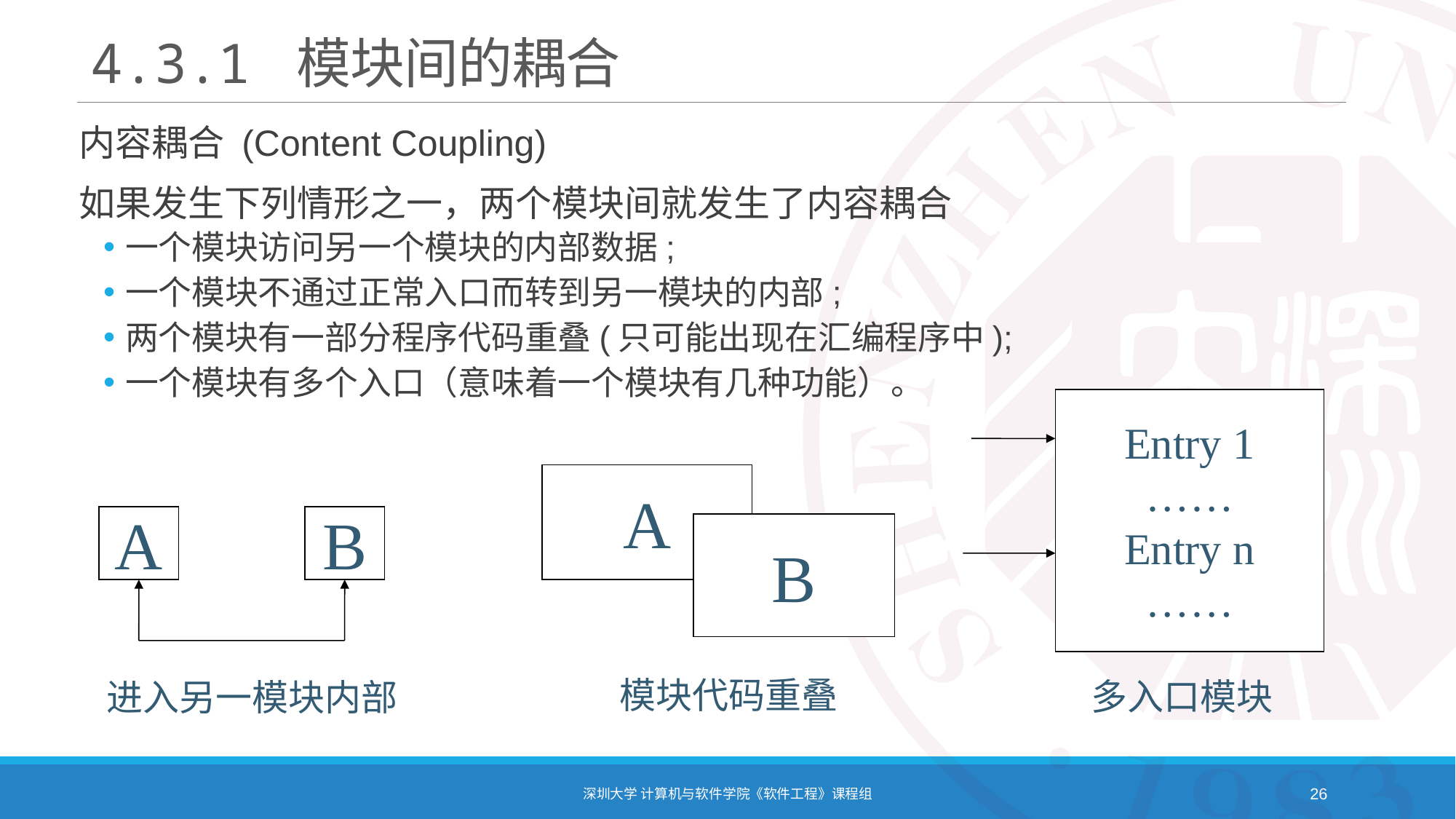

# 4.3.1 模块间的耦合
内容耦合 (Content Coupling)
如果发生下列情形之一，两个模块间就发生了内容耦合
一个模块访问另一个模块的内部数据;
一个模块不通过正常入口而转到另一模块的内部;
两个模块有一部分程序代码重叠(只可能出现在汇编程序中);
一个模块有多个入口（意味着一个模块有几种功能）。
Entry 1
……
Entry n
……

A
B
A
B

模块代码重叠
多入口模块
进入另一模块内部
深圳大学 计算机与软件学院《软件工程》课程组
26